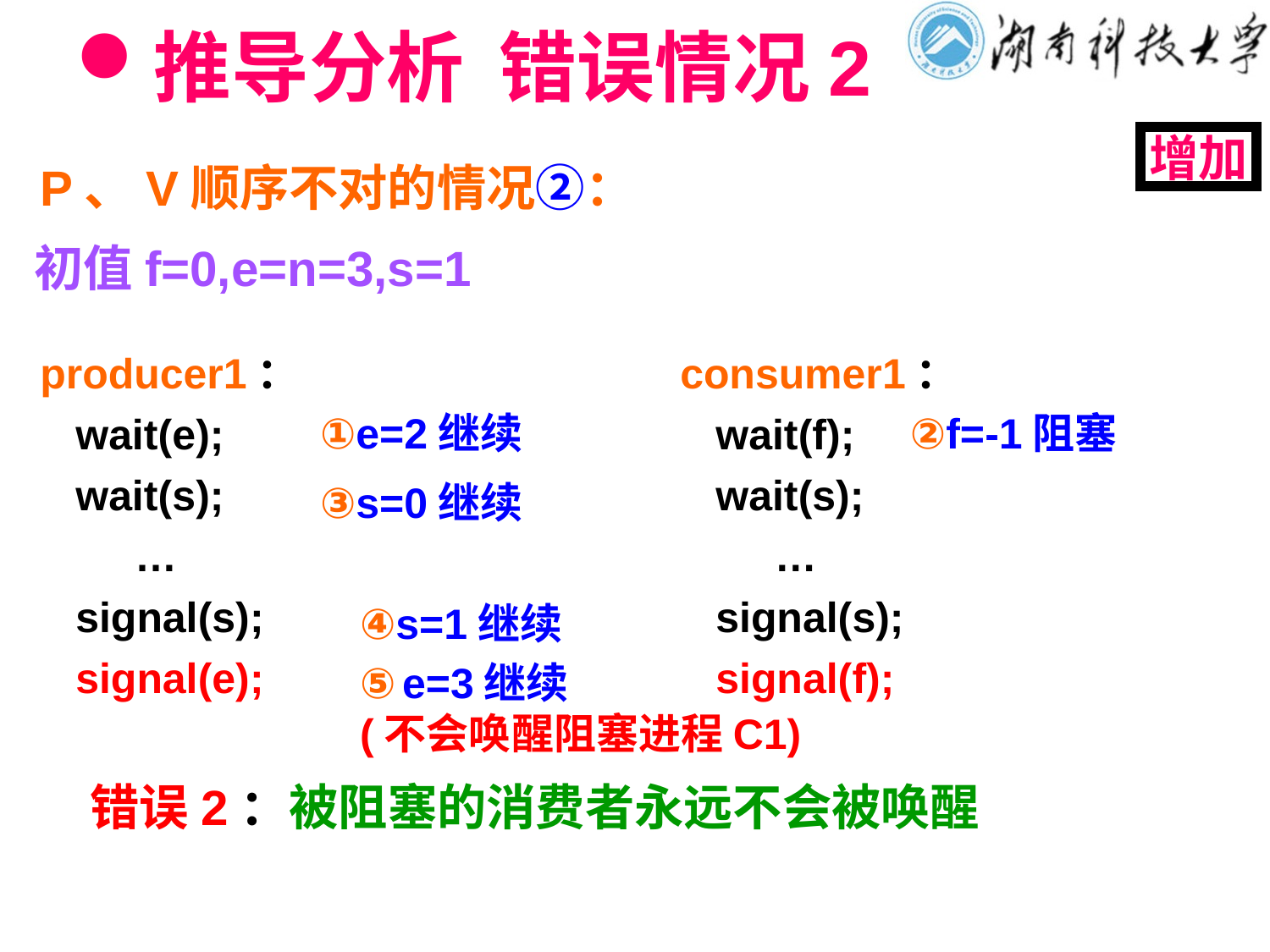

# 推导分析  错误情况2
增加
P、V顺序不对的情况②：
初值f=0,e=n=3,s=1
producer1：
   wait(e);
   wait(s);
        …
   signal(s);
   signal(e);
consumer1：
   wait(f);
   wait(s);
        …
   signal(s);
   signal(f);
①e=2继续
②f=-1阻塞
③s=0继续
④s=1继续
⑤e=3继续
(不会唤醒阻塞进程C1)
错误2：被阻塞的消费者永远不会被唤醒